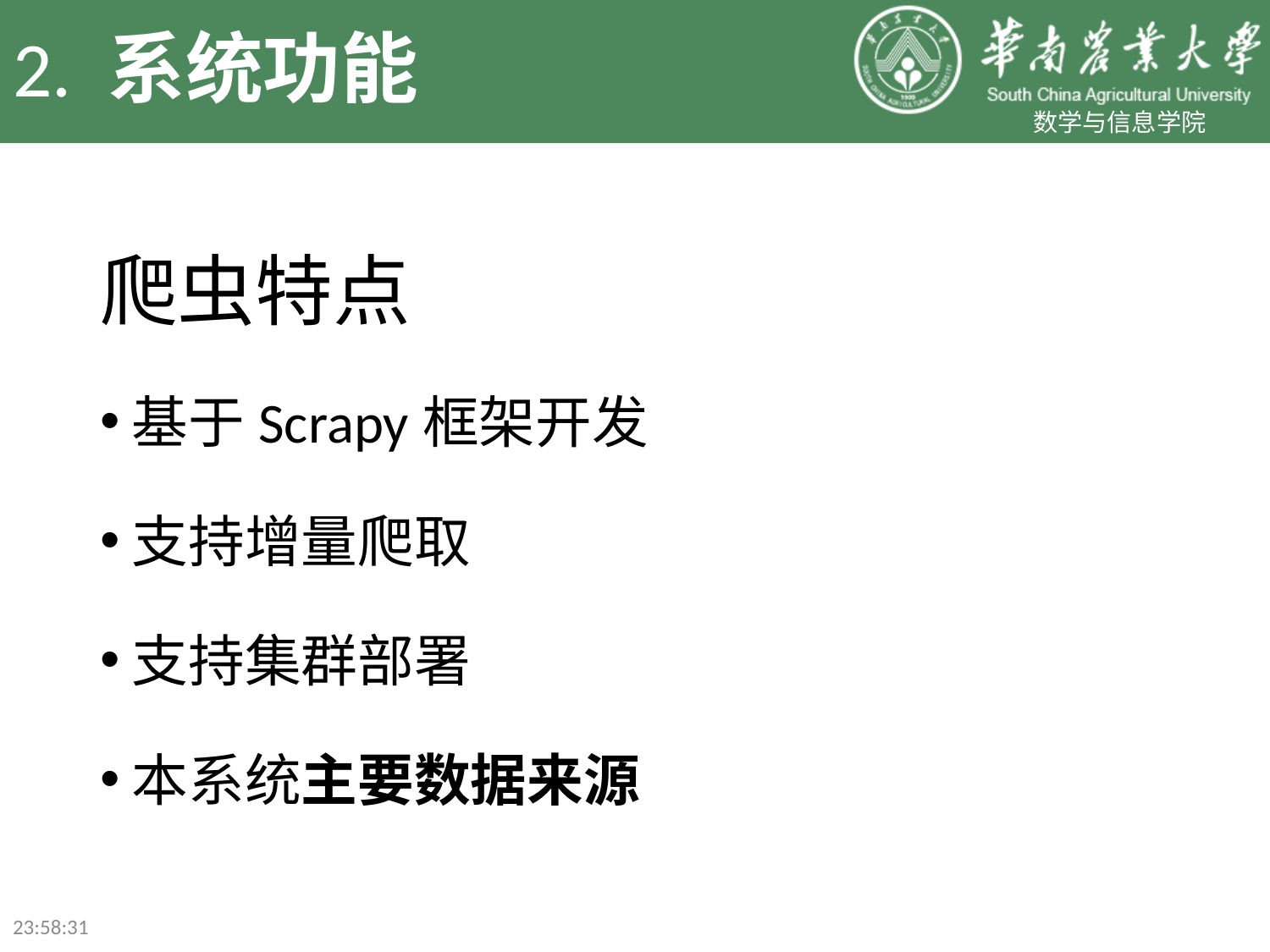

# 2. 系统功能
爬虫特点
基于Scrapy框架开发
支持增量爬取
支持集群部署
本系统主要数据来源

23:58:31